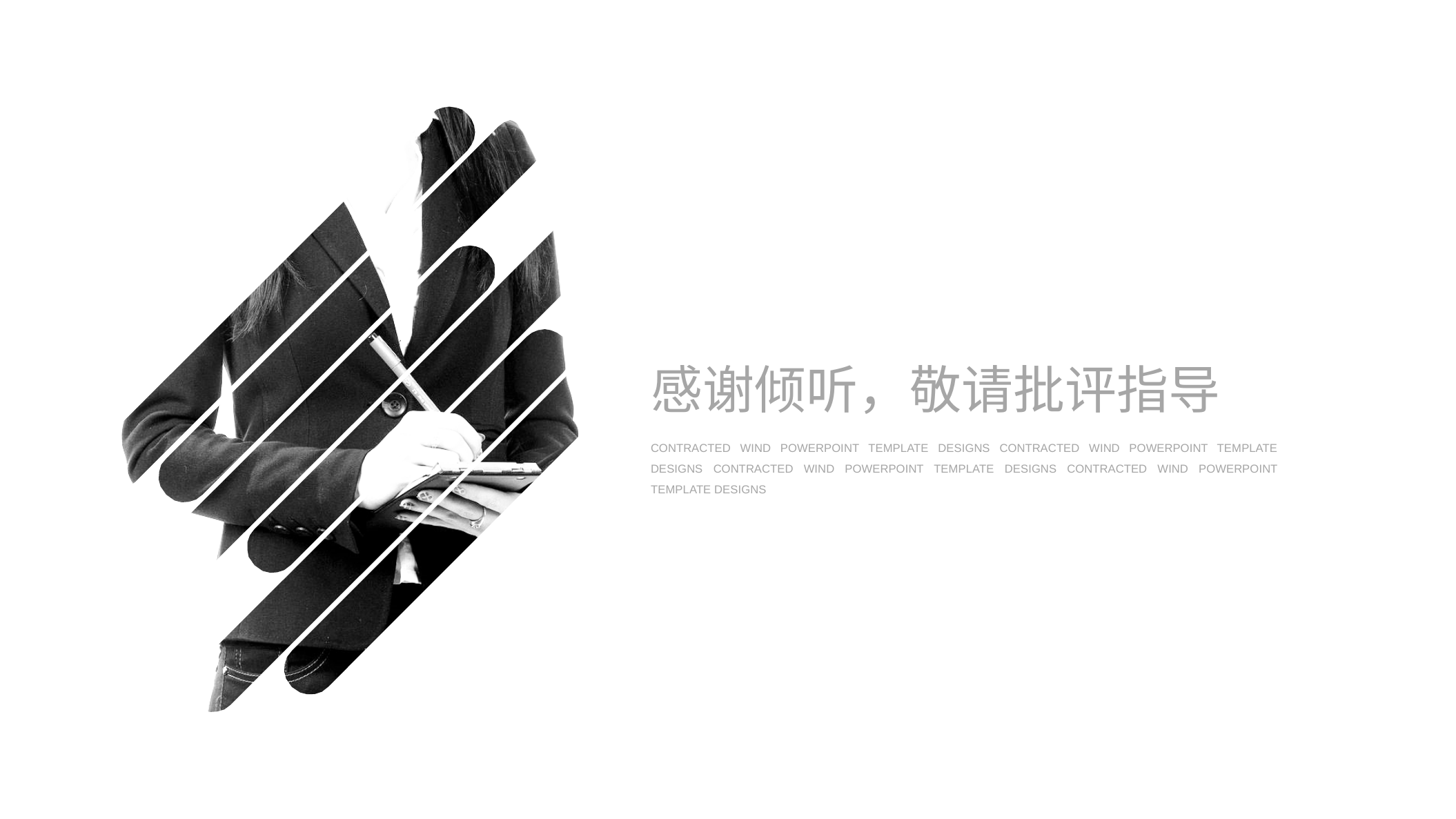

感谢倾听，敬请批评指导
CONTRACTED WIND POWERPOINT TEMPLATE DESIGNS CONTRACTED WIND POWERPOINT TEMPLATE DESIGNS CONTRACTED WIND POWERPOINT TEMPLATE DESIGNS CONTRACTED WIND POWERPOINT TEMPLATE DESIGNS